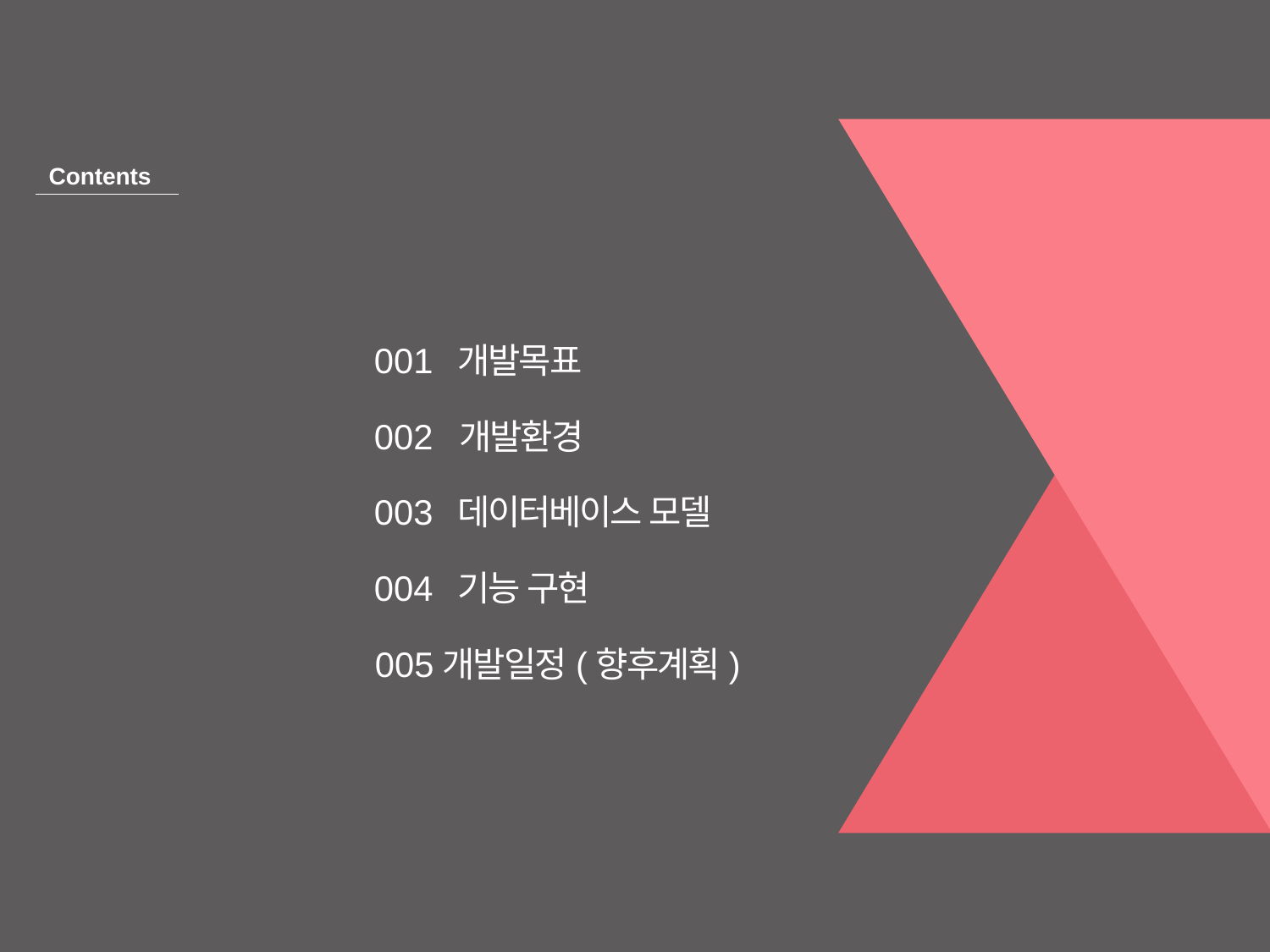

Contents
001
개발목표
002
개발환경
003
데이터베이스 모델
004
기능 구현
005
개발일정(향후계획)
설립배경
회사 비전   및   가치
006
결과
007
후기